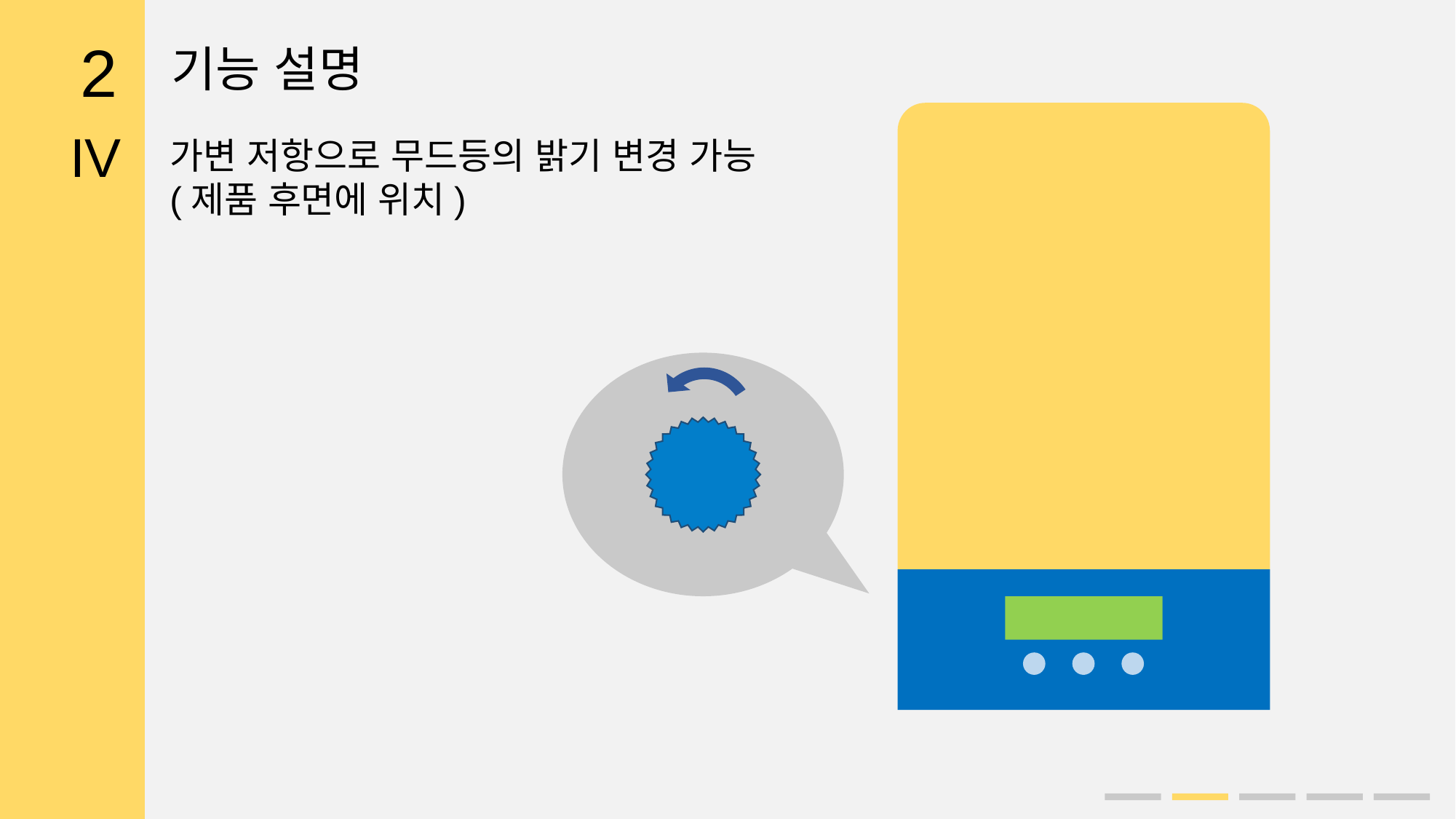

2
기능 설명

IV
가변 저항으로 무드등의 밝기 변경 가능
(제품 후면에 위치)